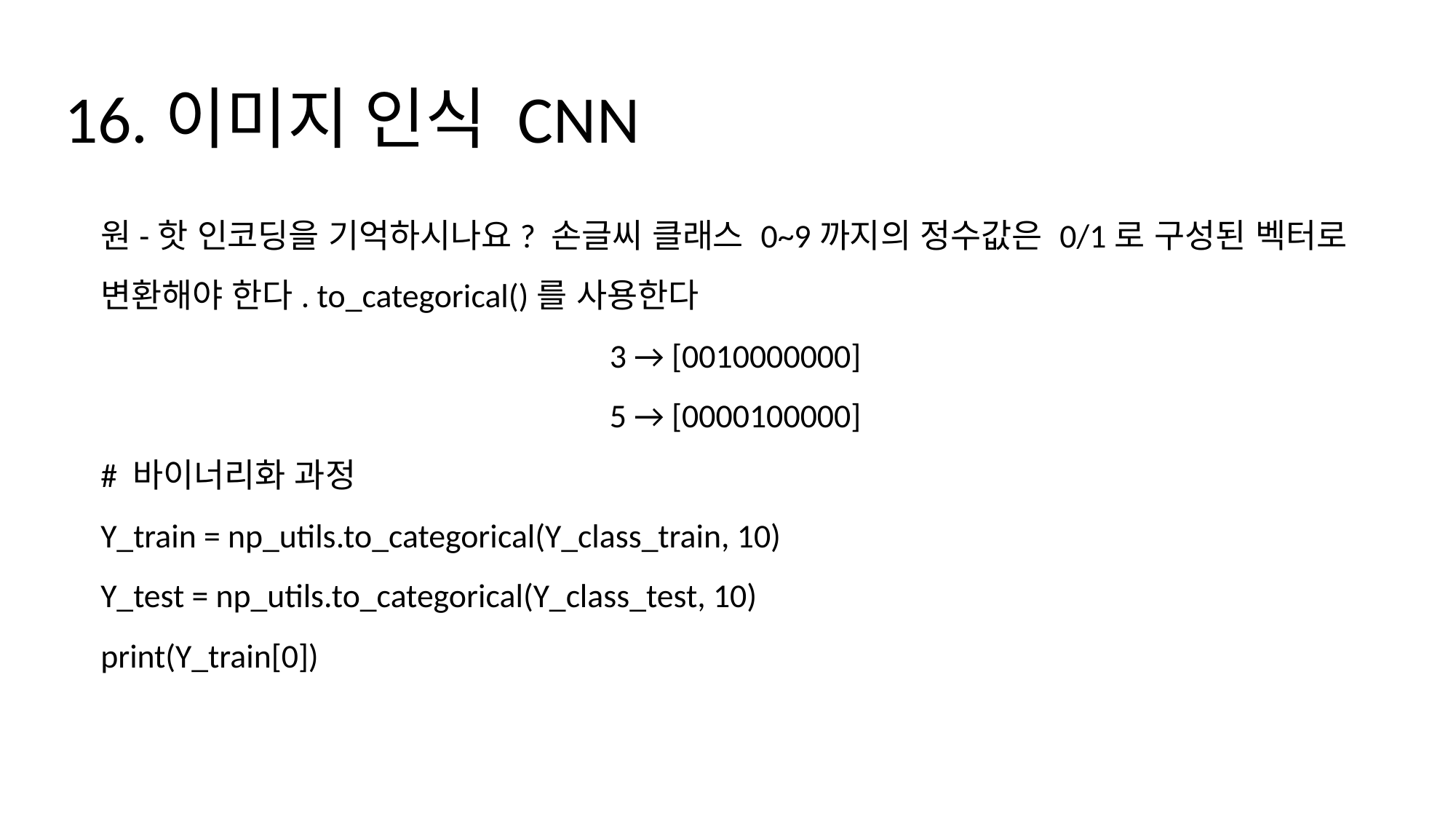

# 16.이미지 인식 CNN
원-핫 인코딩을 기억하시나요? 손글씨 클래스 0~9까지의 정수값은 0/1로 구성된 벡터로 변환해야 한다. to_categorical()를 사용한다
3 → [0010000000]
5 → [0000100000]
# 바이너리화 과정
Y_train = np_utils.to_categorical(Y_class_train, 10)
Y_test = np_utils.to_categorical(Y_class_test, 10)
print(Y_train[0])